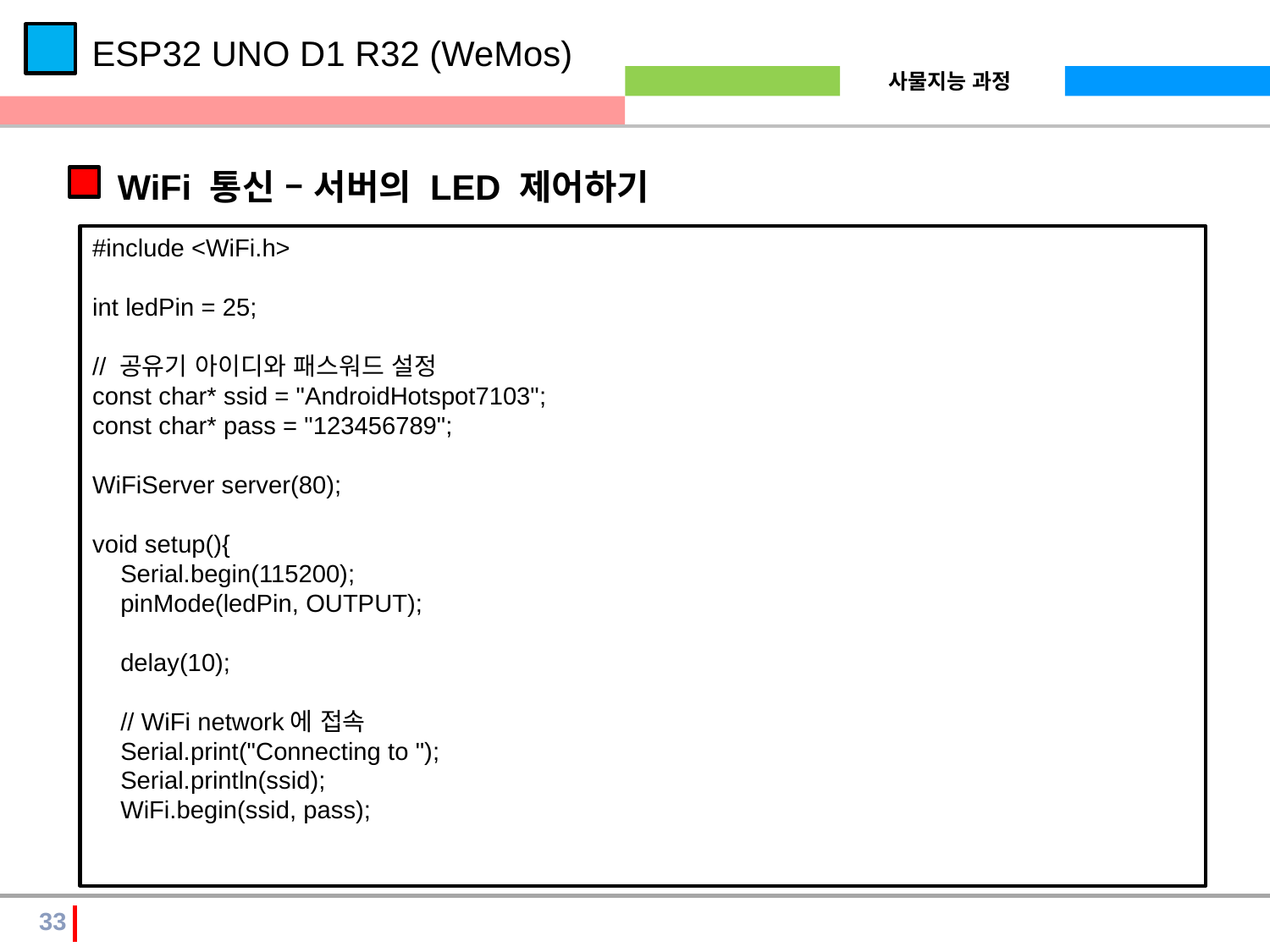

ESP32 UNO D1 R32 (WeMos)
WiFi 통신 – 서버의 LED 제어하기

#include <WiFi.h>

int ledPin = 25;

// 공유기 아이디와 패스워드 설정
const char* ssid = "AndroidHotspot7103";
const char* pass = "123456789";

WiFiServer server(80);

void setup(){
    Serial.begin(115200);
    pinMode(ledPin, OUTPUT);

    delay(10);

    // WiFi network에 접속
    Serial.print("Connecting to ");
    Serial.println(ssid);
    WiFi.begin(ssid, pass);
33